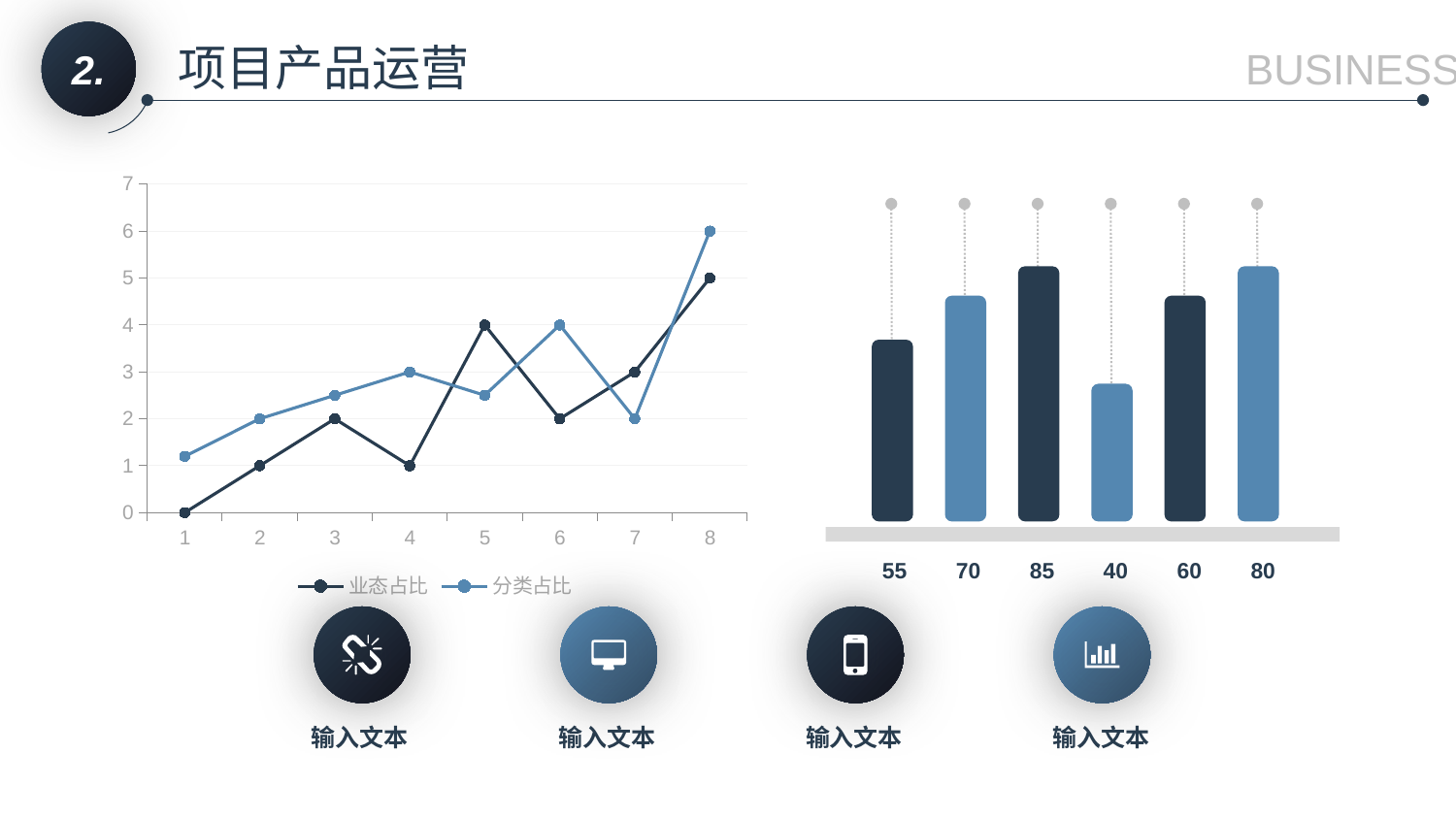

2.

项目产品运营
BUSINESS

### Chart

| Category | 业态占比 | 分类占比 |
|---|---|---|
| 1 | 0.0 | 1.2 |
| 2 | 1.0 | 2.0 |
| 3 | 2.0 | 2.5 |
| 4 | 1.0 | 3.0 |
| 5 | 4.0 | 2.5 |
| 6 | 2.0 | 4.0 |
| 7 | 3.0 | 2.0 |
| 8 | 5.0 | 6.0 |

55
70
85
40
60
80

输入文本
输入文本
输入文本
输入文本